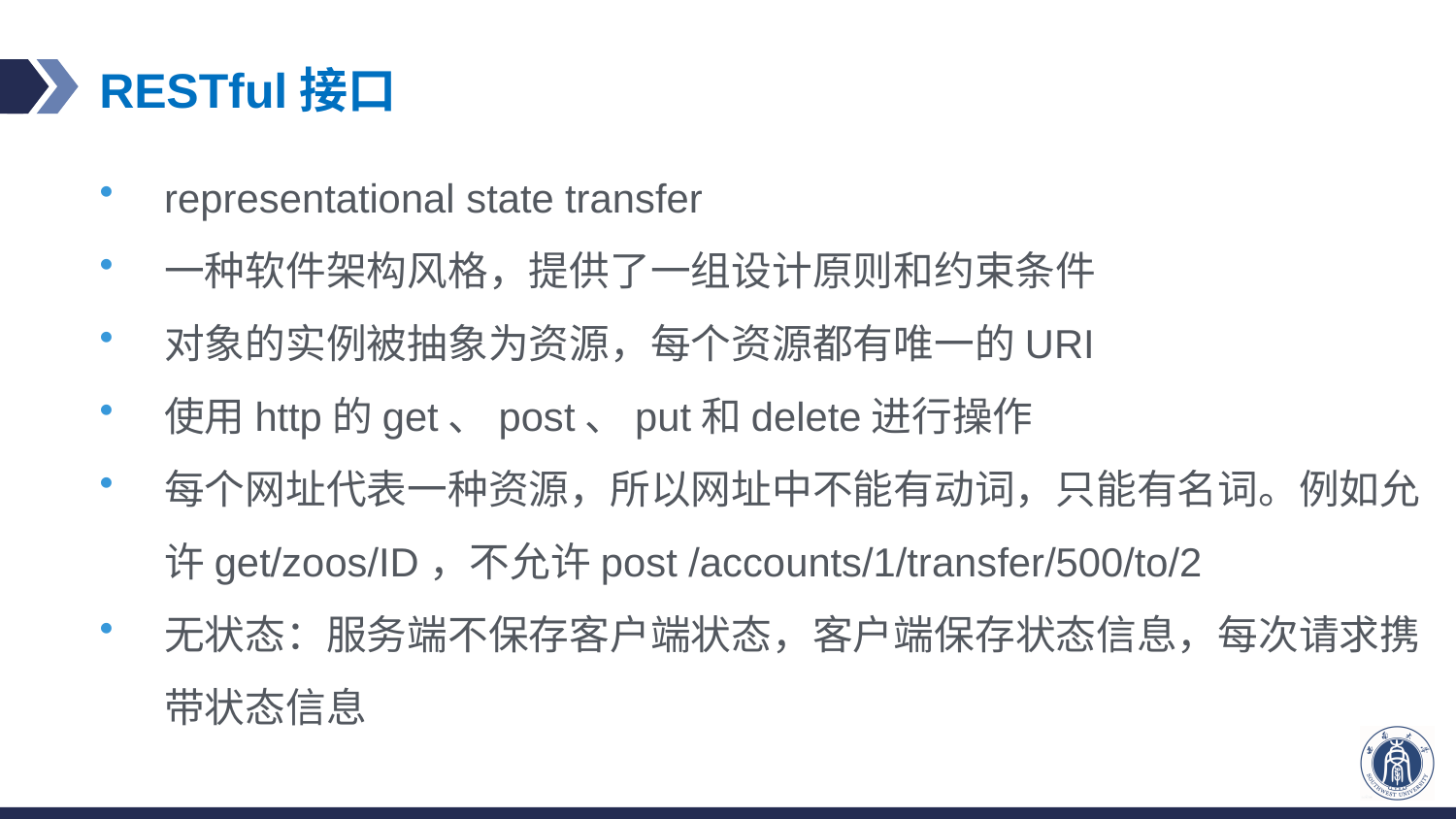

# RESTful接口
representational state transfer
一种软件架构风格，提供了一组设计原则和约束条件
对象的实例被抽象为资源，每个资源都有唯一的URI
使用http的get、post、put和delete进行操作
每个网址代表一种资源，所以网址中不能有动词，只能有名词。例如允许get/zoos/ID，不允许post /accounts/1/transfer/500/to/2
无状态：服务端不保存客户端状态，客户端保存状态信息，每次请求携带状态信息